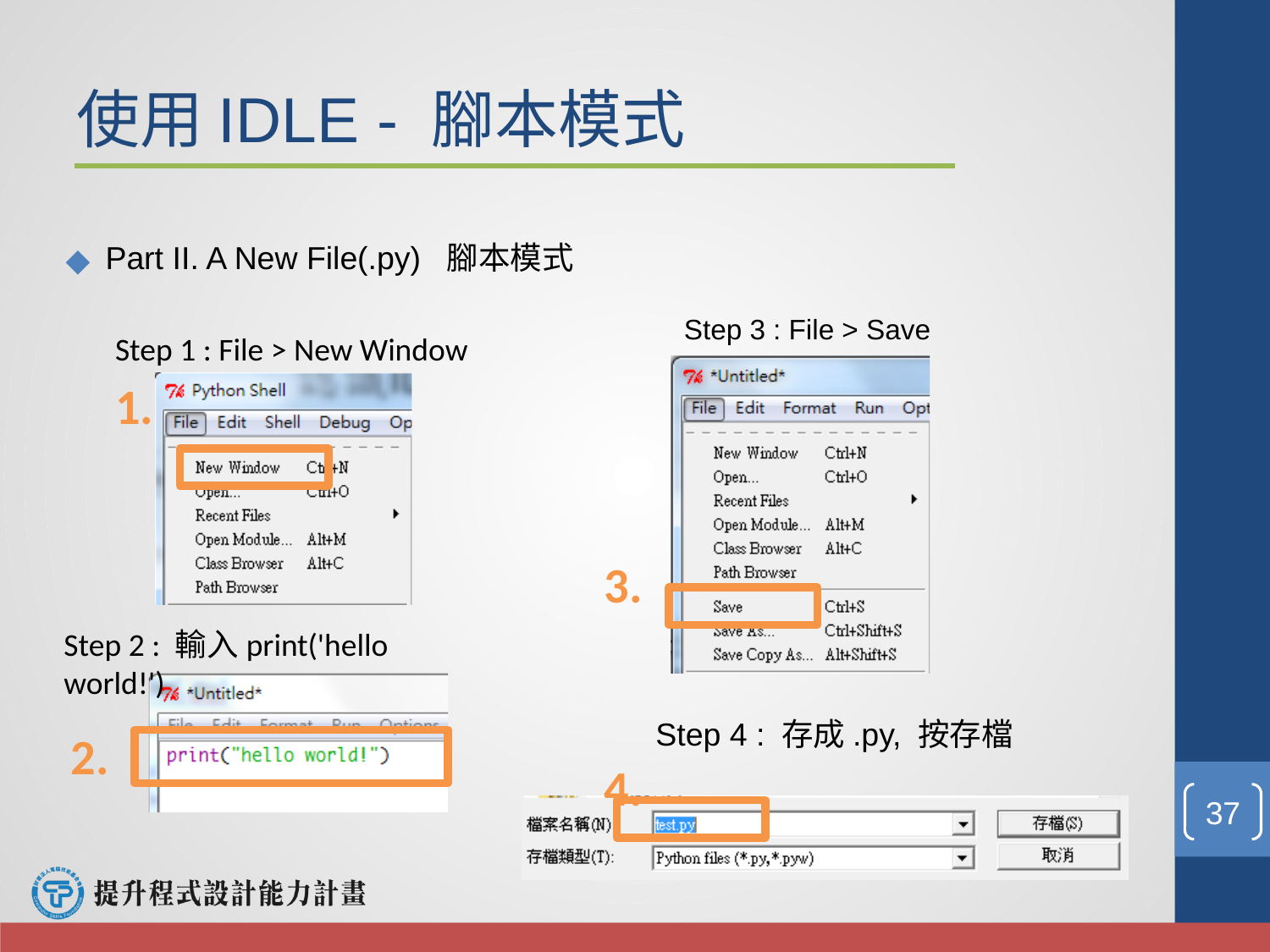

使用IDLE - 腳本模式
Part II. A New File(.py)  腳本模式

Step 1 : File > New Window
1.
Step 3 : File > Save

3.

Step 2 : 輸入print('hello world!')
2.

Step 4 : 存成.py, 按存檔
4.

37